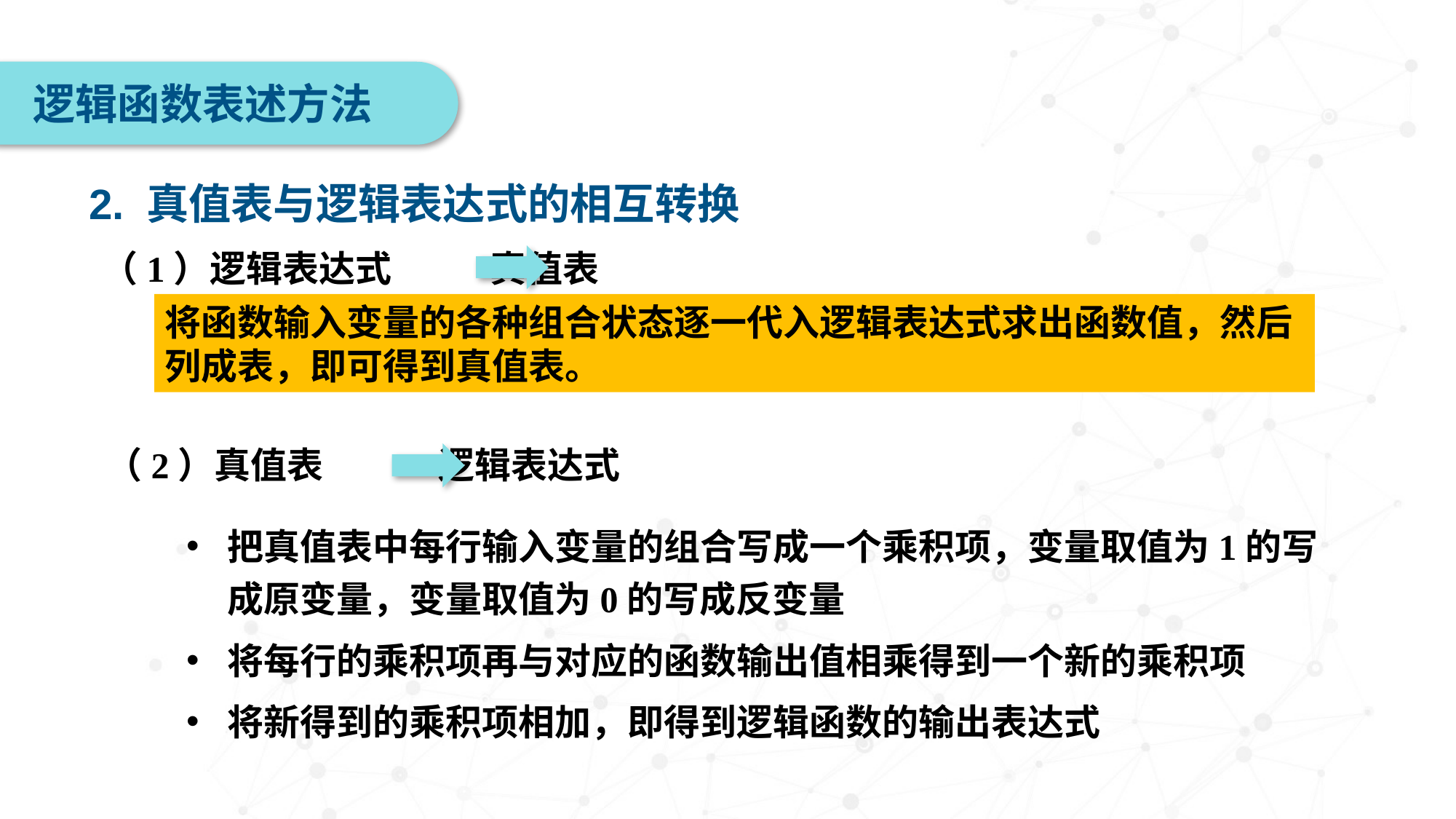

逻辑函数表述方法
2. 真值表与逻辑表达式的相互转换
（1）逻辑表达式            真值表

将函数输入变量的各种组合状态逐一代入逻辑表达式求出函数值，然后列成表，即可得到真值表。
（2）真值表              逻辑表达式

把真值表中每行输入变量的组合写成一个乘积项，变量取值为1的写成原变量，变量取值为0的写成反变量
将每行的乘积项再与对应的函数输出值相乘得到一个新的乘积项
将新得到的乘积项相加，即得到逻辑函数的输出表达式

39